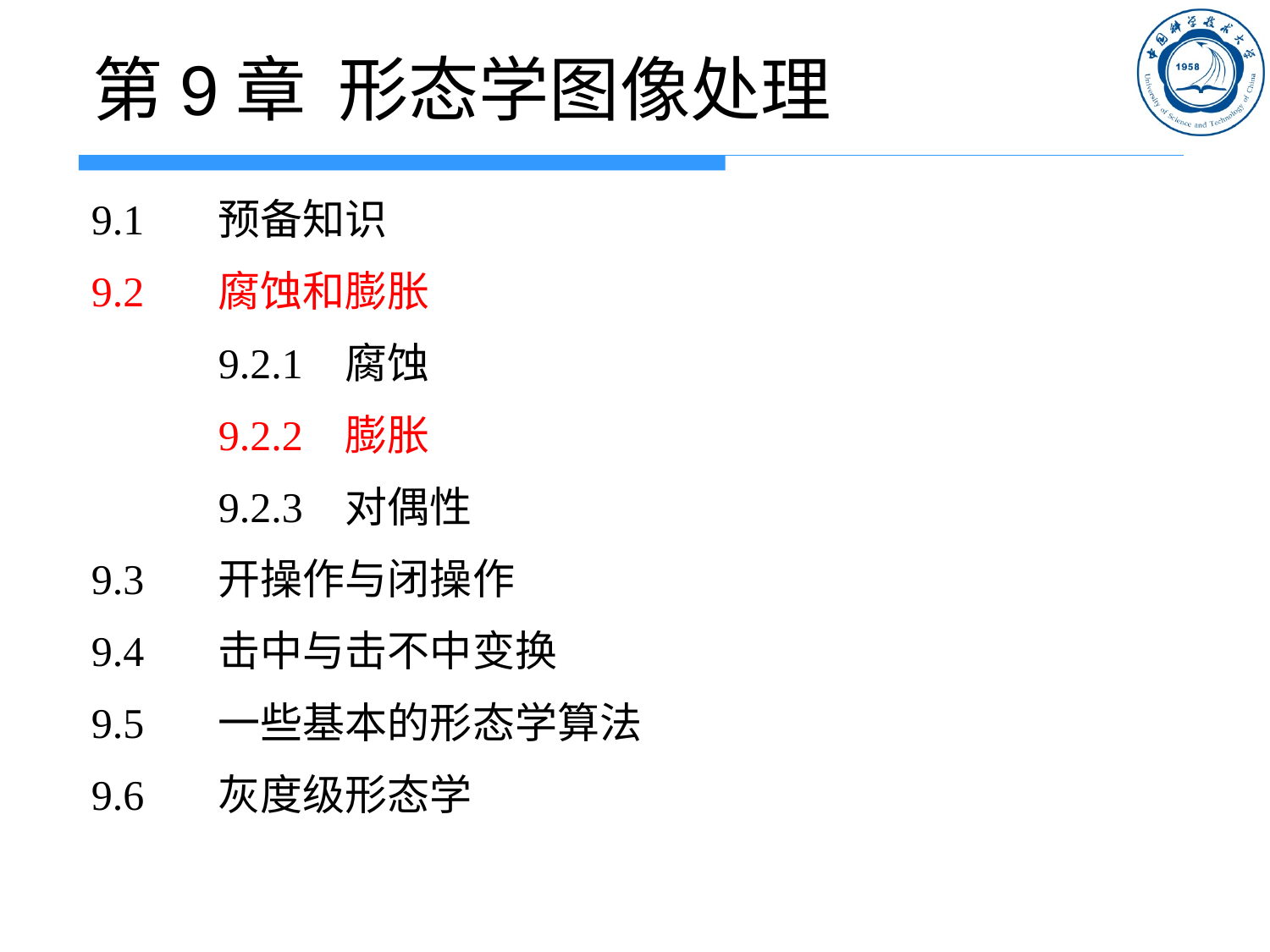

# 第9章  形态学图像处理
9.1	预备知识
9.2	腐蚀和膨胀
	9.2.1	腐蚀
	9.2.2	膨胀
	9.2.3	对偶性
9.3	开操作与闭操作
9.4	击中与击不中变换
9.5	一些基本的形态学算法
9.6	灰度级形态学